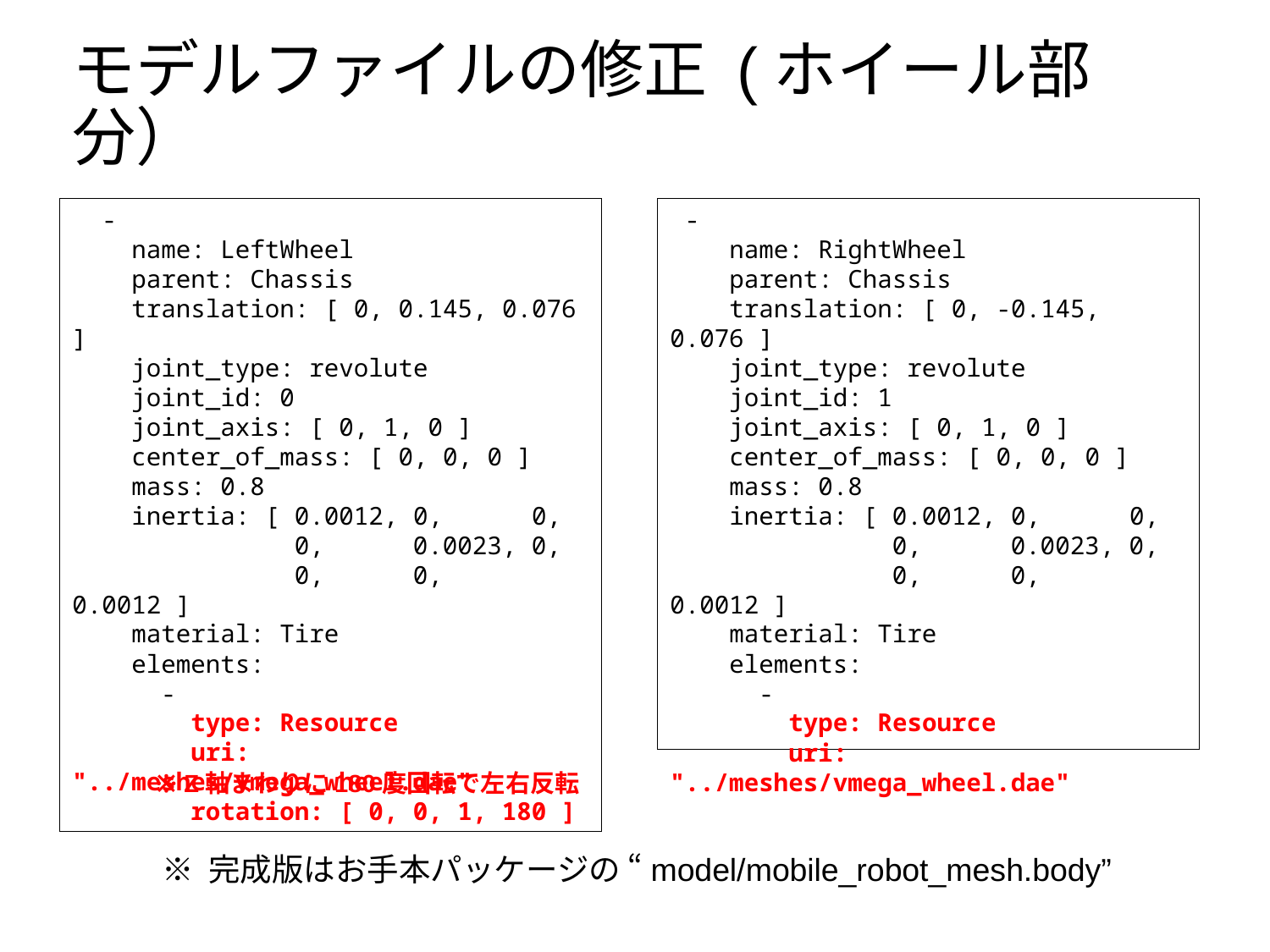

# モデルファイルの修正 (ホイール部分）
 -
    name: RightWheel
    parent: Chassis
    translation: [ 0, -0.145, 0.076 ]
    joint_type: revolute
    joint_id: 1
    joint_axis: [ 0, 1, 0 ]
    center_of_mass: [ 0, 0, 0 ]
    mass: 0.8
    inertia: [ 0.0012, 0,      0,
               0,      0.0023, 0,
               0,      0,      0.0012 ]
    material: Tire
    elements:
      -
        type: Resource
        uri: "../meshes/vmega_wheel.dae"
  -
    name: LeftWheel
    parent: Chassis
    translation: [ 0, 0.145, 0.076 ]
    joint_type: revolute
    joint_id: 0
    joint_axis: [ 0, 1, 0 ]
    center_of_mass: [ 0, 0, 0 ]
    mass: 0.8
    inertia: [ 0.0012, 0,      0,
               0,      0.0023, 0,
               0,      0,      0.0012 ]
    material: Tire
    elements:
      -
        type: Resource
        uri: "../meshes/vmega_wheel.dae"
        rotation: [ 0, 0, 1, 180 ]
※ Z軸まわりに180度回転で左右反転
※ 完成版はお手本パッケージの “model/mobile_robot_mesh.body”